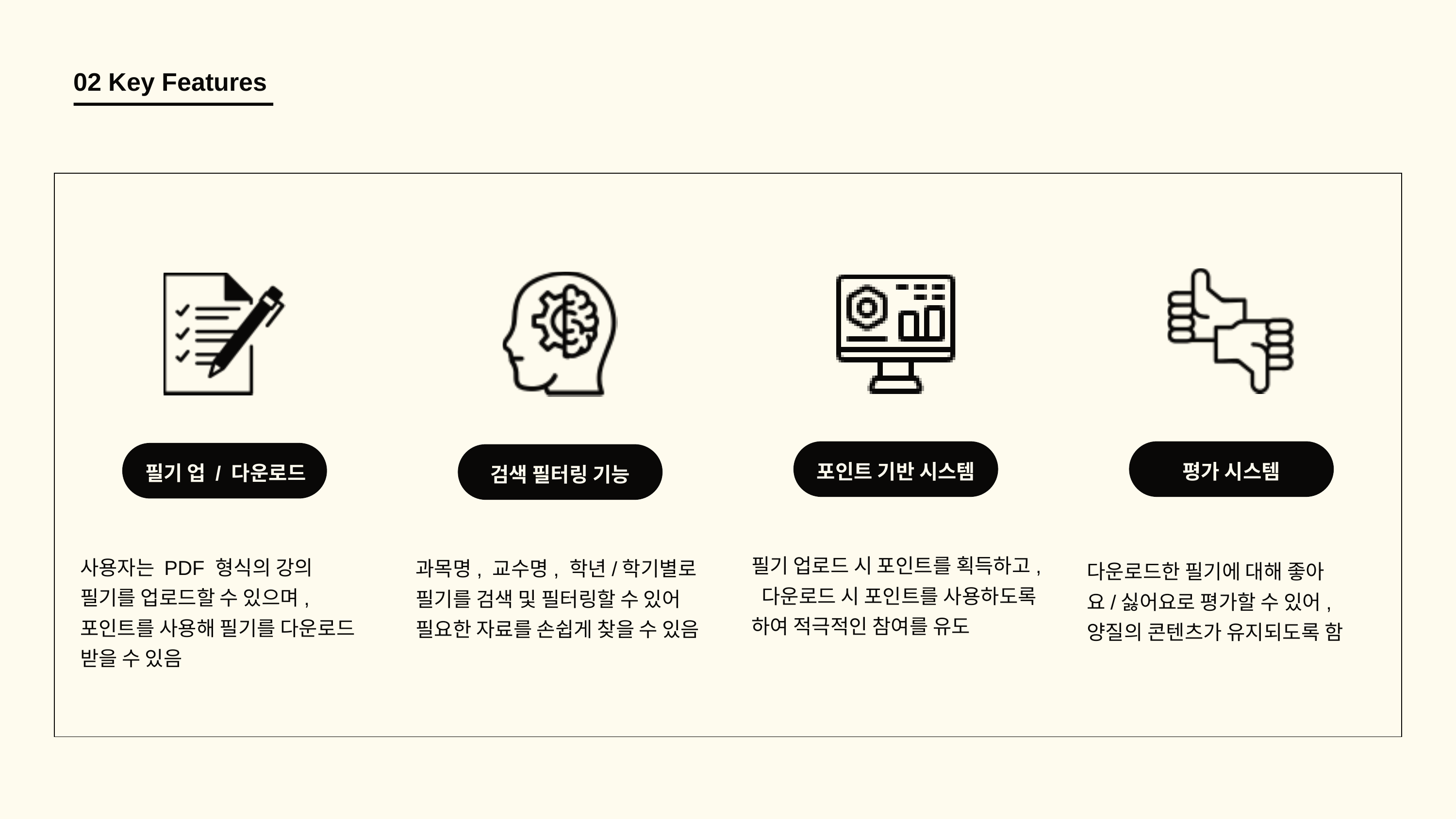

02 Key Features

포인트 기반 시스템
평가 시스템
필기 업 / 다운로드
검색 필터링 기능
필기 업로드 시 포인트를 획득하고, 다운로드 시 포인트를 사용하도록 하여 적극적인 참여를 유도
사용자는 PDF 형식의 강의 필기를 업로드할 수 있으며, 포인트를 사용해 필기를 다운로드 받을 수 있음
과목명, 교수명, 학년/학기별로 필기를 검색 및 필터링할 수 있어 필요한 자료를 손쉽게 찾을 수 있음
다운로드한 필기에 대해 좋아요/싫어요로 평가할 수 있어, 양질의 콘텐츠가 유지되도록 함